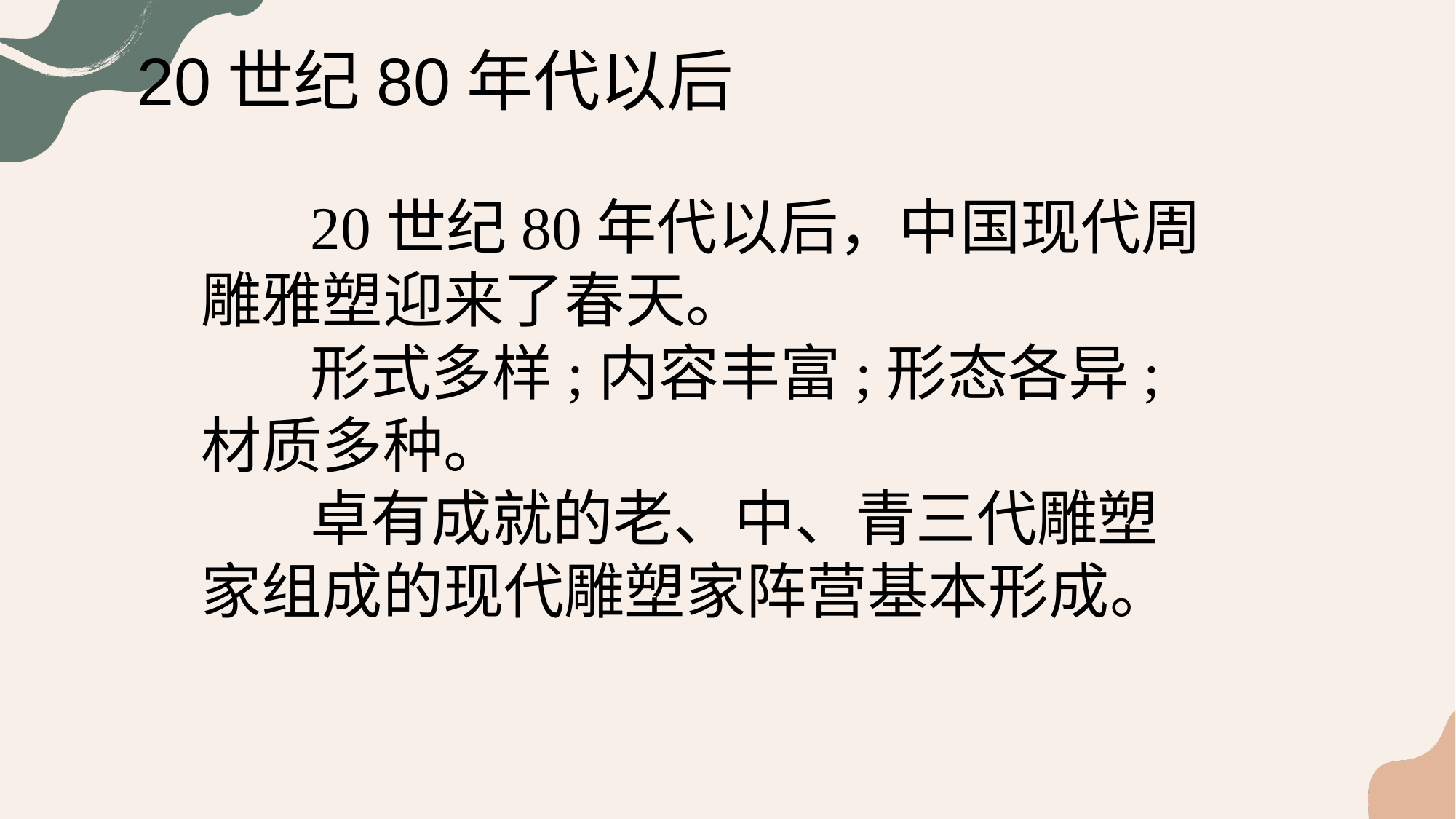

# 20世纪80年代以后
	20世纪80年代以后，中国现代周雕雅塑迎来了春天。
	形式多样;内容丰富;形态各异;材质多种。
	卓有成就的老、中、青三代雕塑家组成的现代雕塑家阵营基本形成。